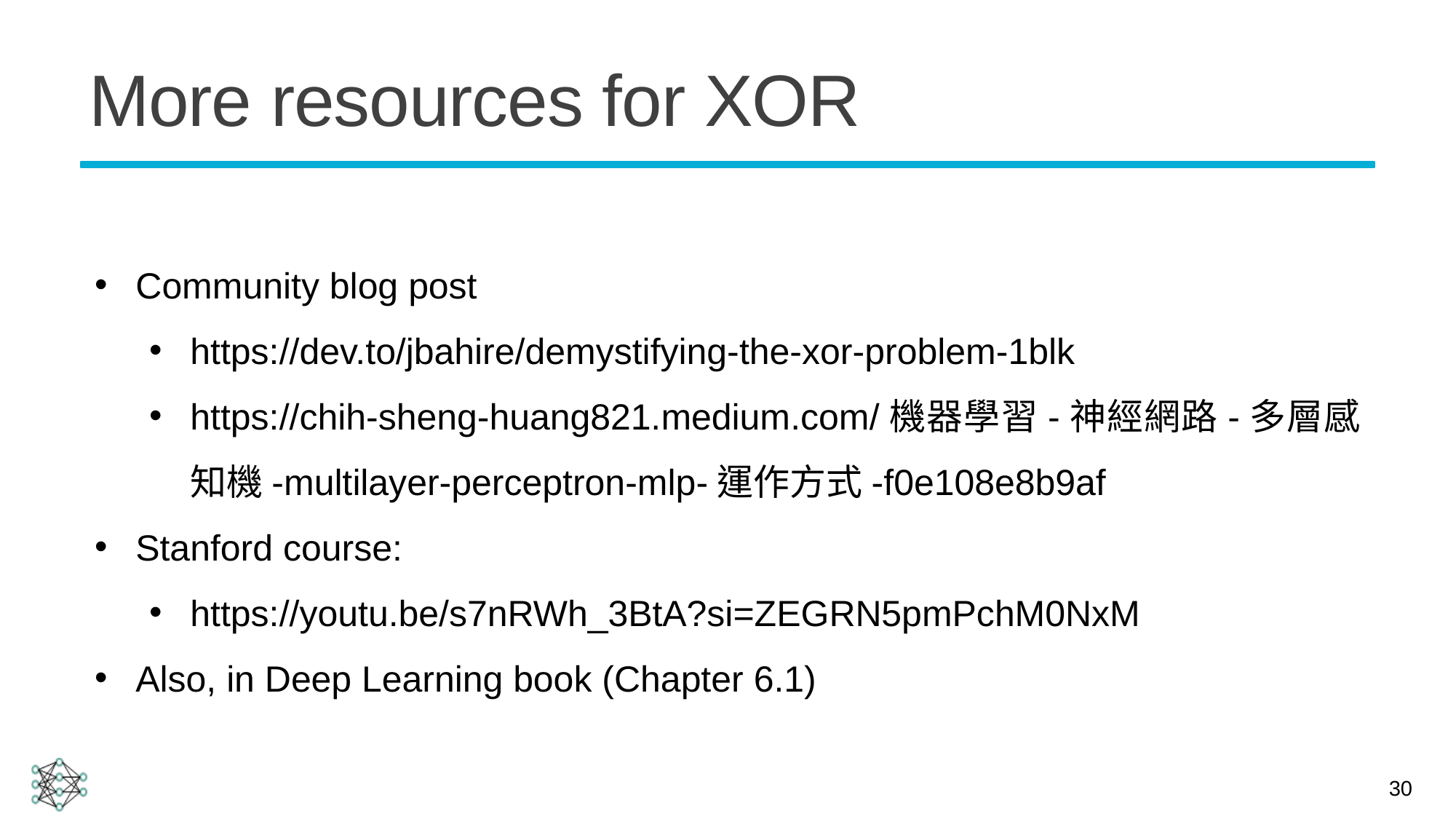

# More resources for XOR
Community blog post
https://dev.to/jbahire/demystifying-the-xor-problem-1blk
https://chih-sheng-huang821.medium.com/機器學習-神經網路-多層感知機-multilayer-perceptron-mlp-運作方式-f0e108e8b9af
Stanford course:
https://youtu.be/s7nRWh_3BtA?si=ZEGRN5pmPchM0NxM
Also, in Deep Learning book (Chapter 6.1)

30